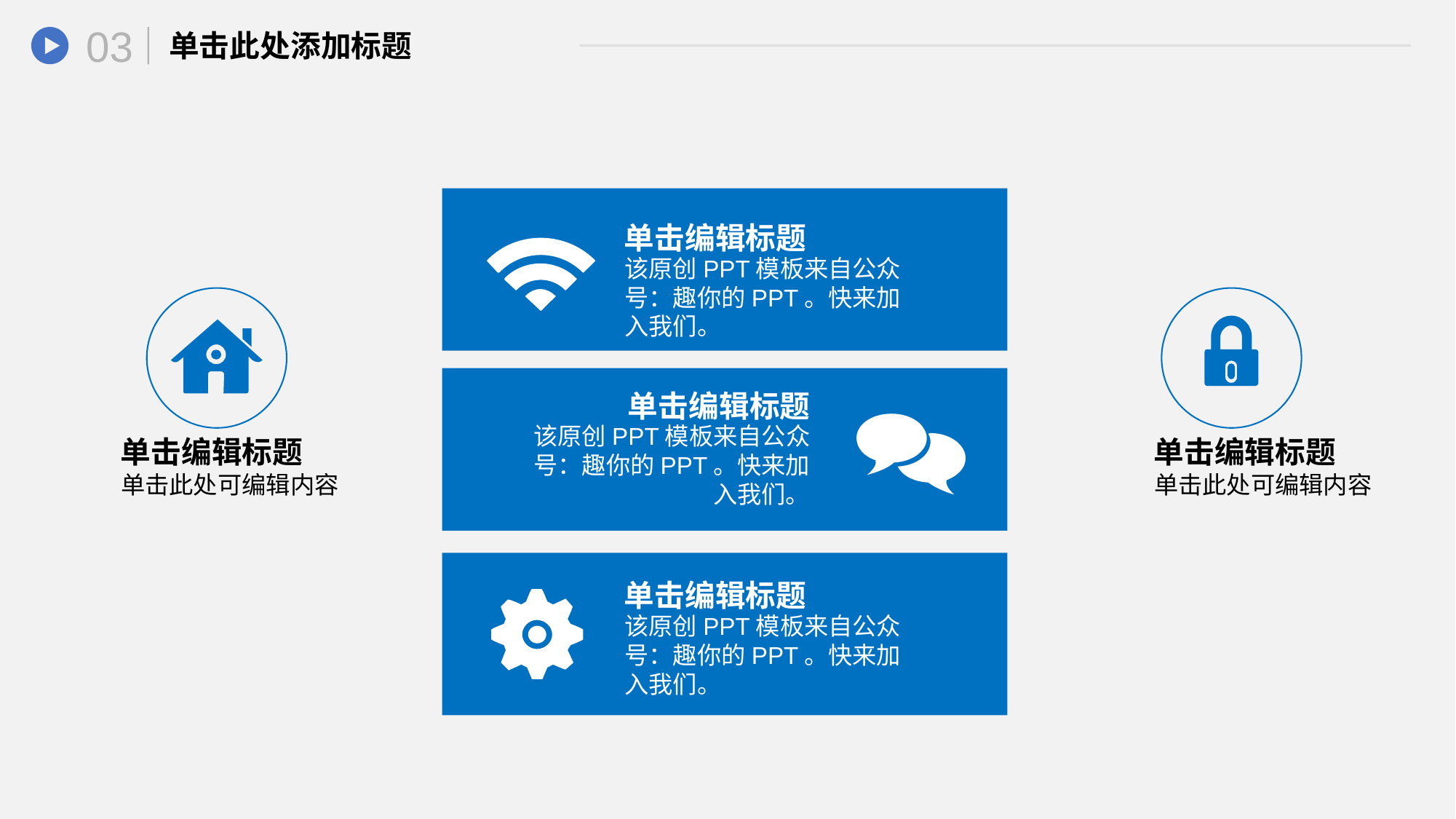

03
单击此处添加标题

单击编辑标题

该原创PPT模板来自公众号：趣你的PPT。快来加入我们。

单击编辑标题

该原创PPT模板来自公众号：趣你的PPT。快来加入我们。
单击编辑标题

单击编辑标题
单击此处可编辑内容
单击此处可编辑内容

单击编辑标题

该原创PPT模板来自公众号：趣你的PPT。快来加入我们。